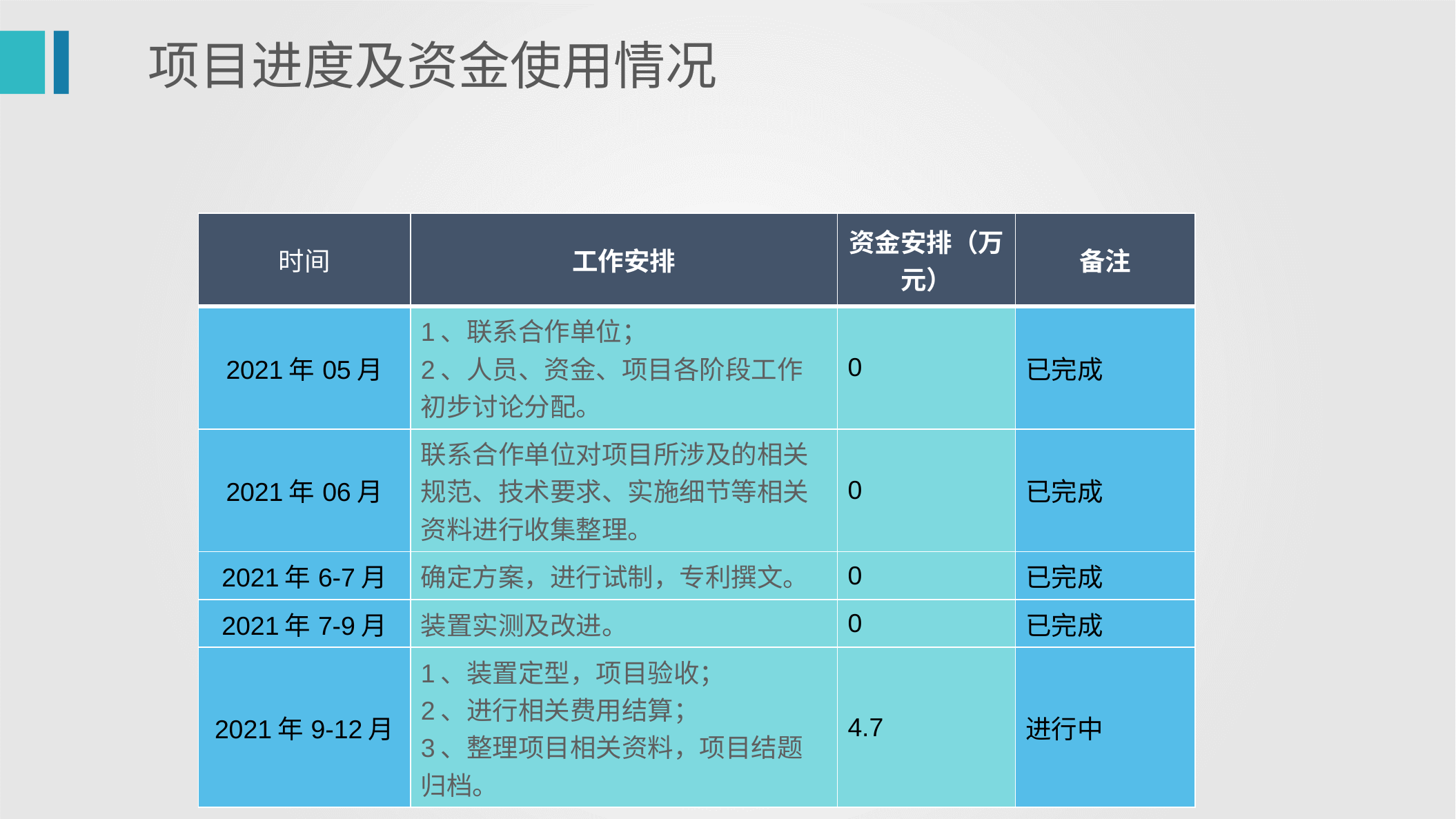

项目进度及资金使用情况
| 时间 | 工作安排 | 资金安排（万元） | 备注 |
| --- | --- | --- | --- |
| 2021年05月 | 1、联系合作单位； 2、人员、资金、项目各阶段工作初步讨论分配。 | 0 | 已完成 |
| 2021年06月 | 联系合作单位对项目所涉及的相关规范、技术要求、实施细节等相关资料进行收集整理。 | 0 | 已完成 |
| 2021年6-7月 | 确定方案，进行试制，专利撰文。 | 0 | 已完成 |
| 2021年7-9月 | 装置实测及改进。 | 0 | 已完成 |
| 2021年9-12月 | 1、装置定型，项目验收； 2、进行相关费用结算； 3、整理项目相关资料，项目结题归档。 | 4.7 | 进行中 |